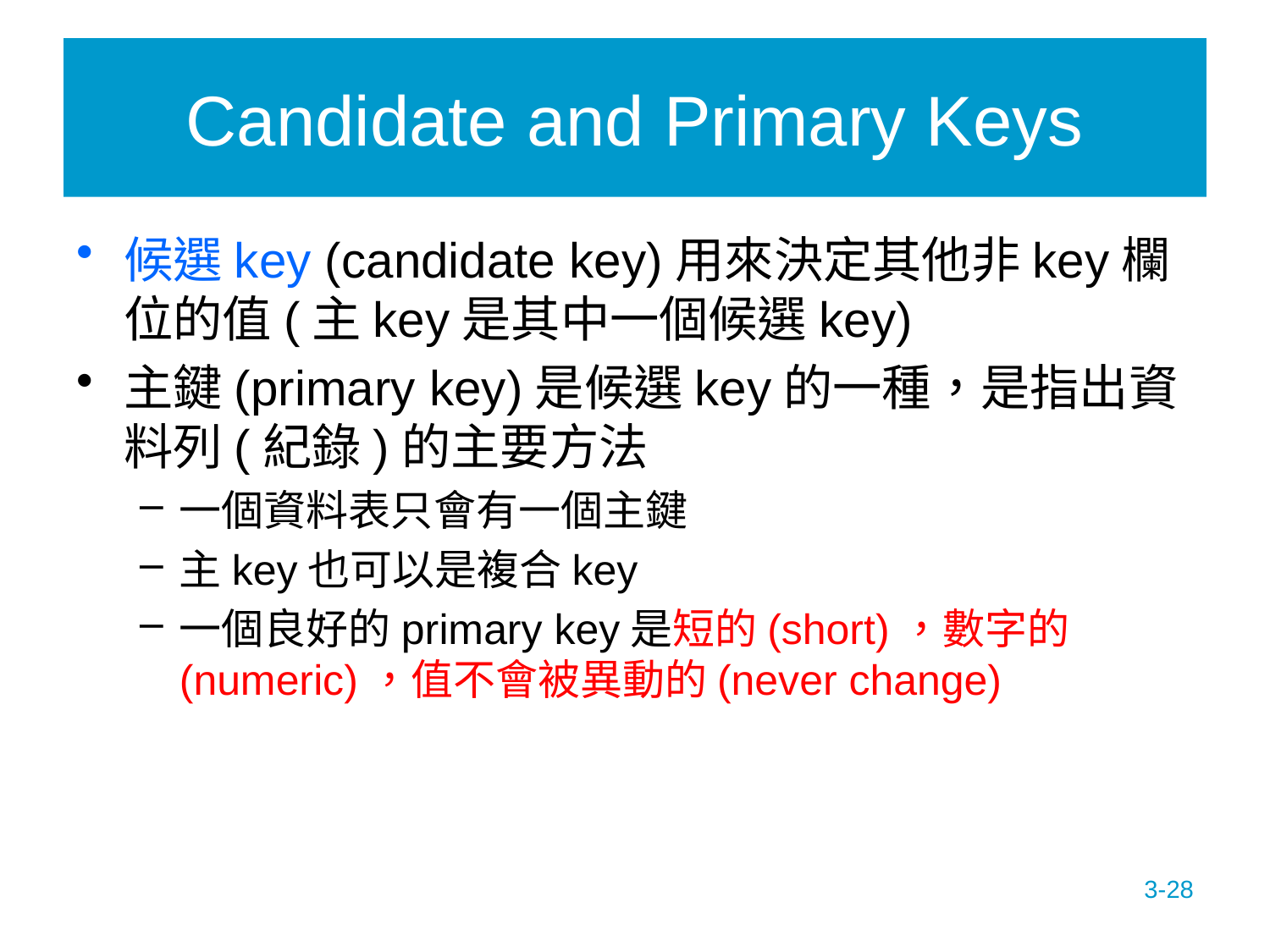

# Candidate and Primary Keys
候選key (candidate key)用來決定其他非key欄位的值(主key是其中一個候選key)
主鍵(primary key)是候選key的一種，是指出資料列(紀錄)的主要方法
一個資料表只會有一個主鍵
主key也可以是複合key
一個良好的primary key是短的(short)，數字的(numeric)，值不會被異動的(never change)
3-28